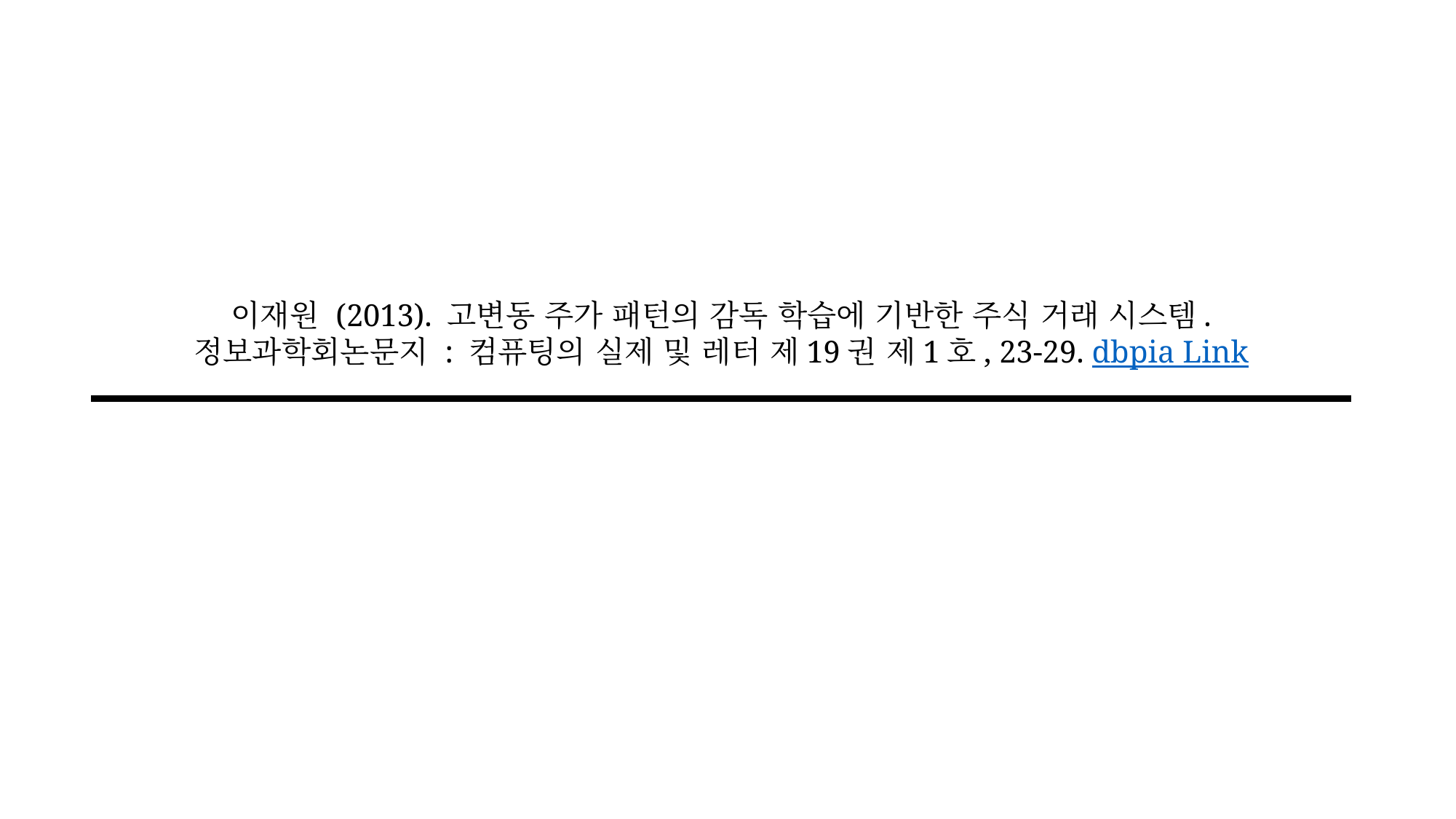

# 이재원 (2013). 고변동 주가 패턴의 감독 학습에 기반한 주식 거래 시스템. 정보과학회논문지 : 컴퓨팅의 실제 및 레터 제19권 제1호, 23-29. dbpia Link